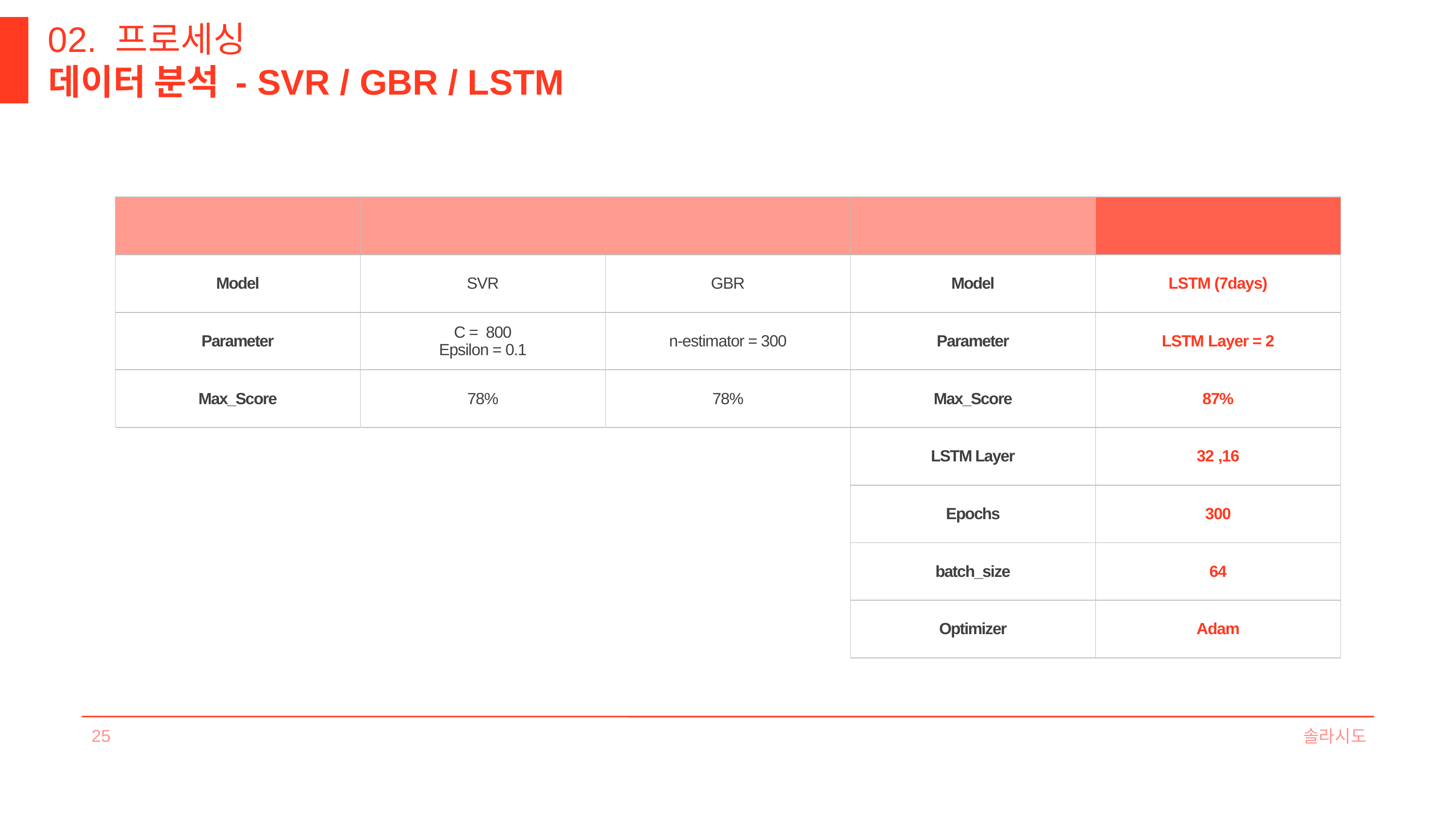

02. 프로세싱
데이터 분석 - SVR / GBR / LSTM
| Argument | Model 1 | Model 2 | Argument | Model 3 |
| --- | --- | --- | --- | --- |
| Model | SVR | GBR | Model | LSTM (7days) |
| Parameter | C = 800 Epsilon = 0.1 | n-estimator = 300 | Parameter | LSTM Layer = 2 |
| Max\_Score | 78% | 78% | Max\_Score | 87% |
|  |  |  | LSTM Layer | 32 ,16 |
|  |  |  | Epochs | 300 |
|  |  |  | batch\_size | 64 |
|  |  |  | Optimizer | Adam |

25
솔라시도